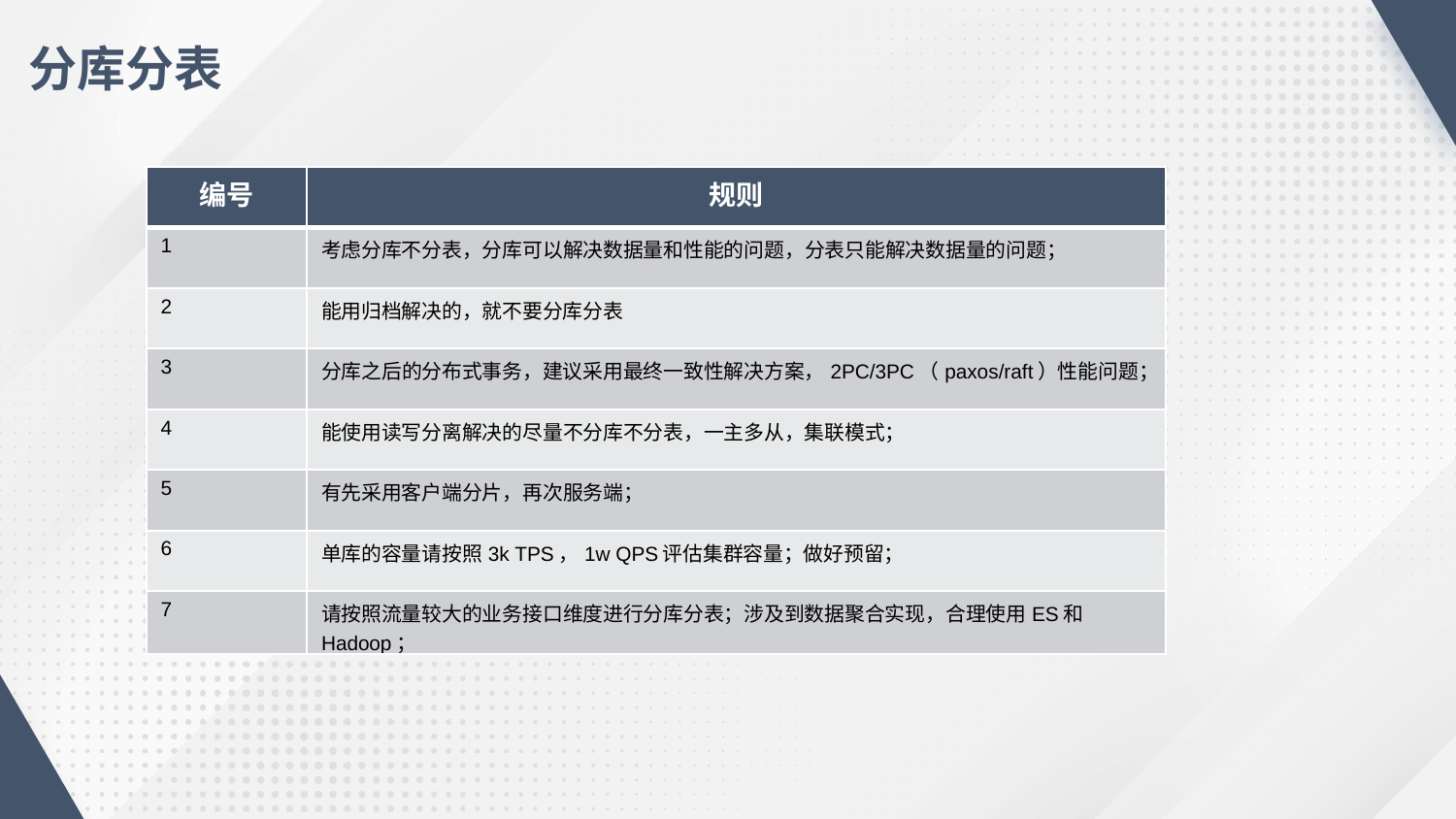

分库分表
| 编号 | 规则 |
| --- | --- |
| 1 | 考虑分库不分表，分库可以解决数据量和性能的问题，分表只能解决数据量的问题； |
| 2 | 能用归档解决的，就不要分库分表 |
| 3 | 分库之后的分布式事务，建议采用最终一致性解决方案，2PC/3PC（paxos/raft）性能问题； |
| 4 | 能使用读写分离解决的尽量不分库不分表，一主多从，集联模式； |
| 5 | 有先采用客户端分片，再次服务端； |
| 6 | 单库的容量请按照3k TPS，1w QPS评估集群容量；做好预留； |
| 7 | 请按照流量较大的业务接口维度进行分库分表；涉及到数据聚合实现，合理使用ES和Hadoop； |